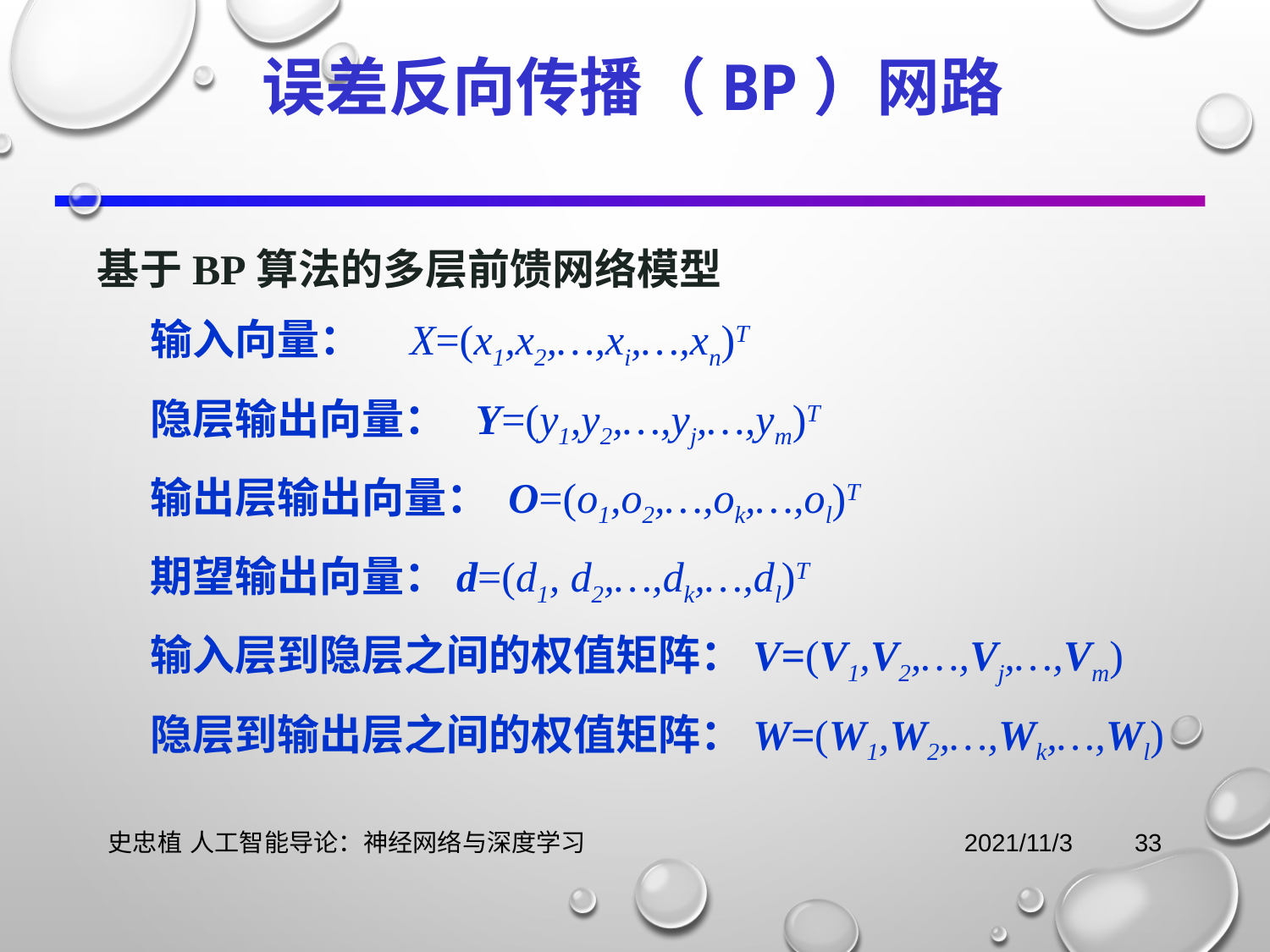

# 误差反向传播（BP）网路
基于BP算法的多层前馈网络模型
输入向量：    X=(x1,x2,…,xi,…,xn)T
隐层输出向量：  Y=(y1,y2,…,yj,…,ym)T
输出层输出向量： O=(o1,o2,…,ok,…,ol)T
期望输出向量：d=(d1, d2,…,dk,…,dl)T
输入层到隐层之间的权值矩阵：V=(V1,V2,…,Vj,…,Vm)
隐层到输出层之间的权值矩阵：W=(W1,W2,…,Wk,…,Wl)
史忠植 人工智能导论：神经网络与深度学习
2021/11/3
33